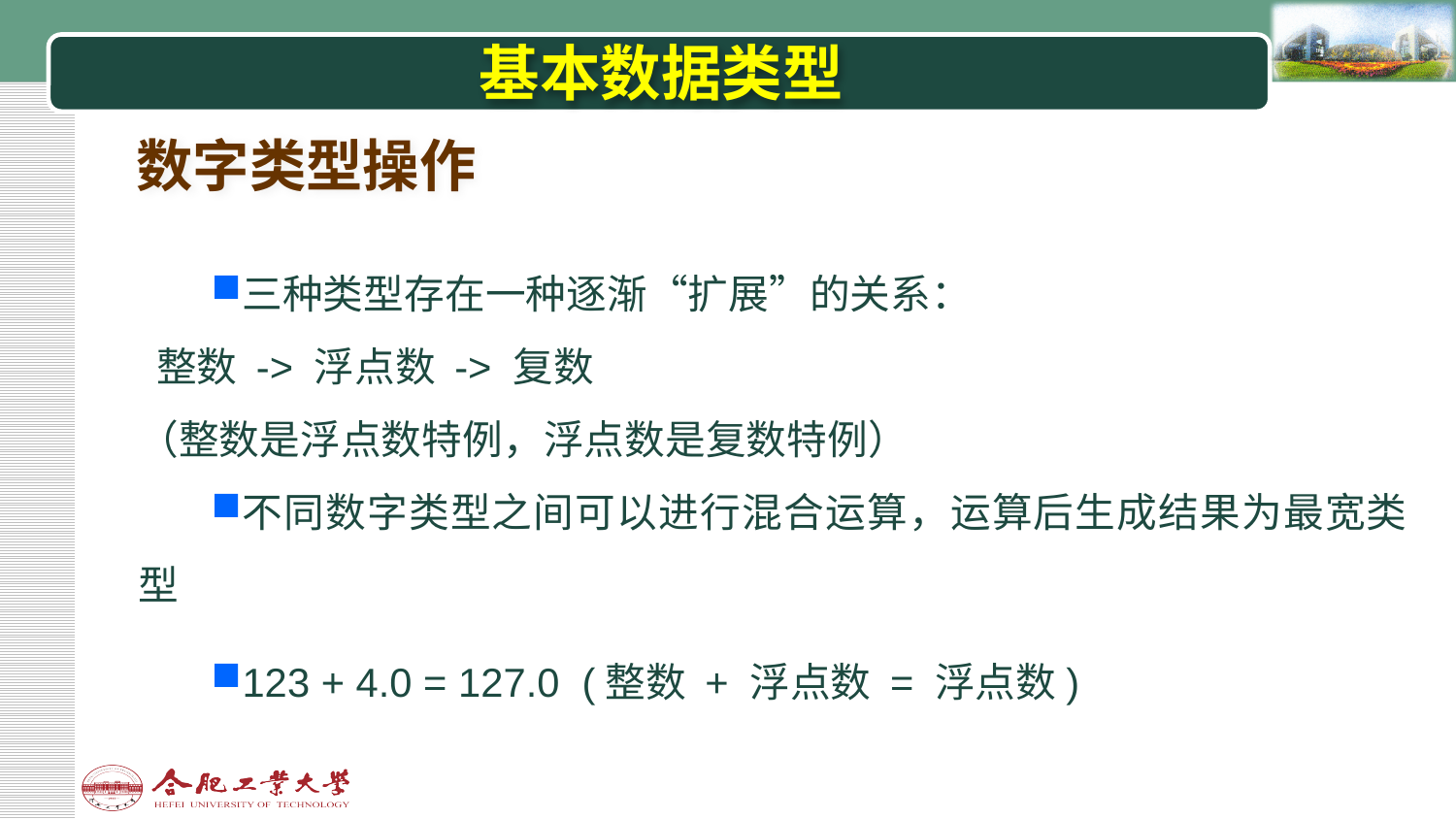

# 基本数据类型
数字类型操作
三种类型存在一种逐渐“扩展”的关系：
         整数 -> 浮点数 -> 复数
       （整数是浮点数特例，浮点数是复数特例）
不同数字类型之间可以进行混合运算，运算后生成结果为最宽类型
123 + 4.0 = 127.0  (整数 + 浮点数 = 浮点数)